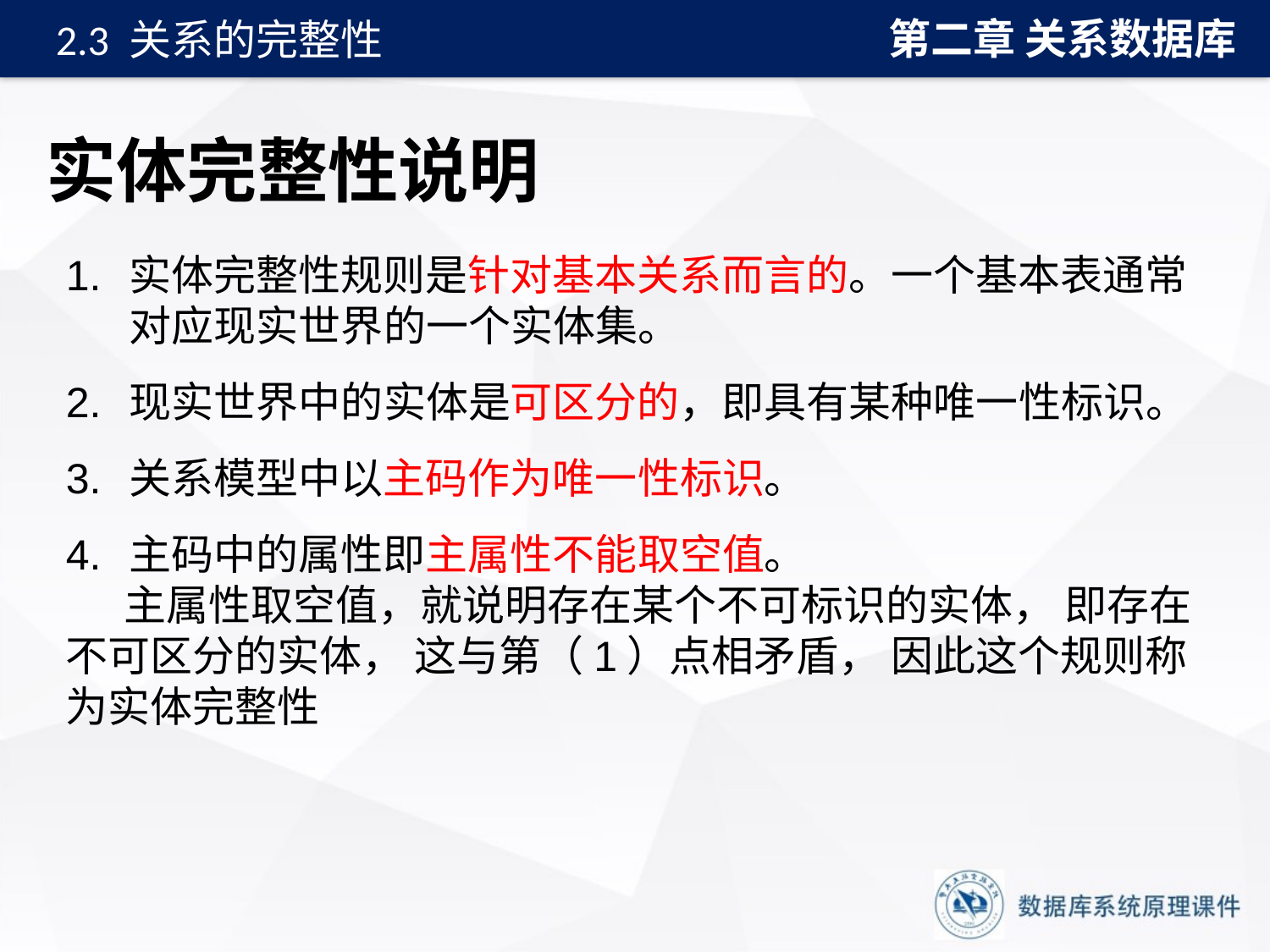

第二章 关系数据库
2.3 关系的完整性
# 实体完整性说明
实体完整性规则是针对基本关系而言的。一个基本表通常对应现实世界的一个实体集。
现实世界中的实体是可区分的，即具有某种唯一性标识。
关系模型中以主码作为唯一性标识。
主码中的属性即主属性不能取空值。
     主属性取空值，就说明存在某个不可标识的实体， 即存在不可区分的实体， 这与第（1）点相矛盾， 因此这个规则称为实体完整性